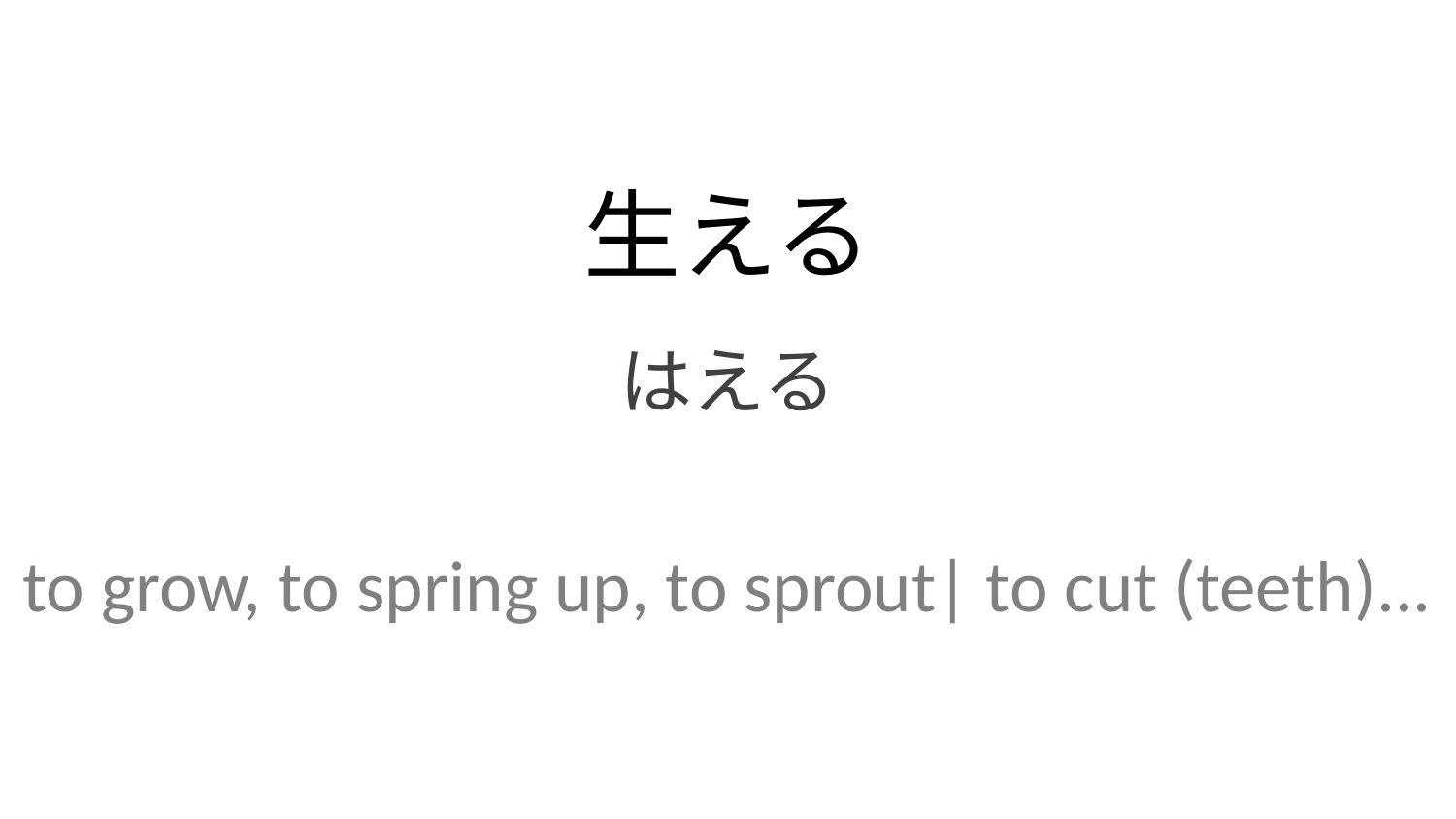

生える

はえる
to grow, to spring up, to sprout| to cut (teeth)...